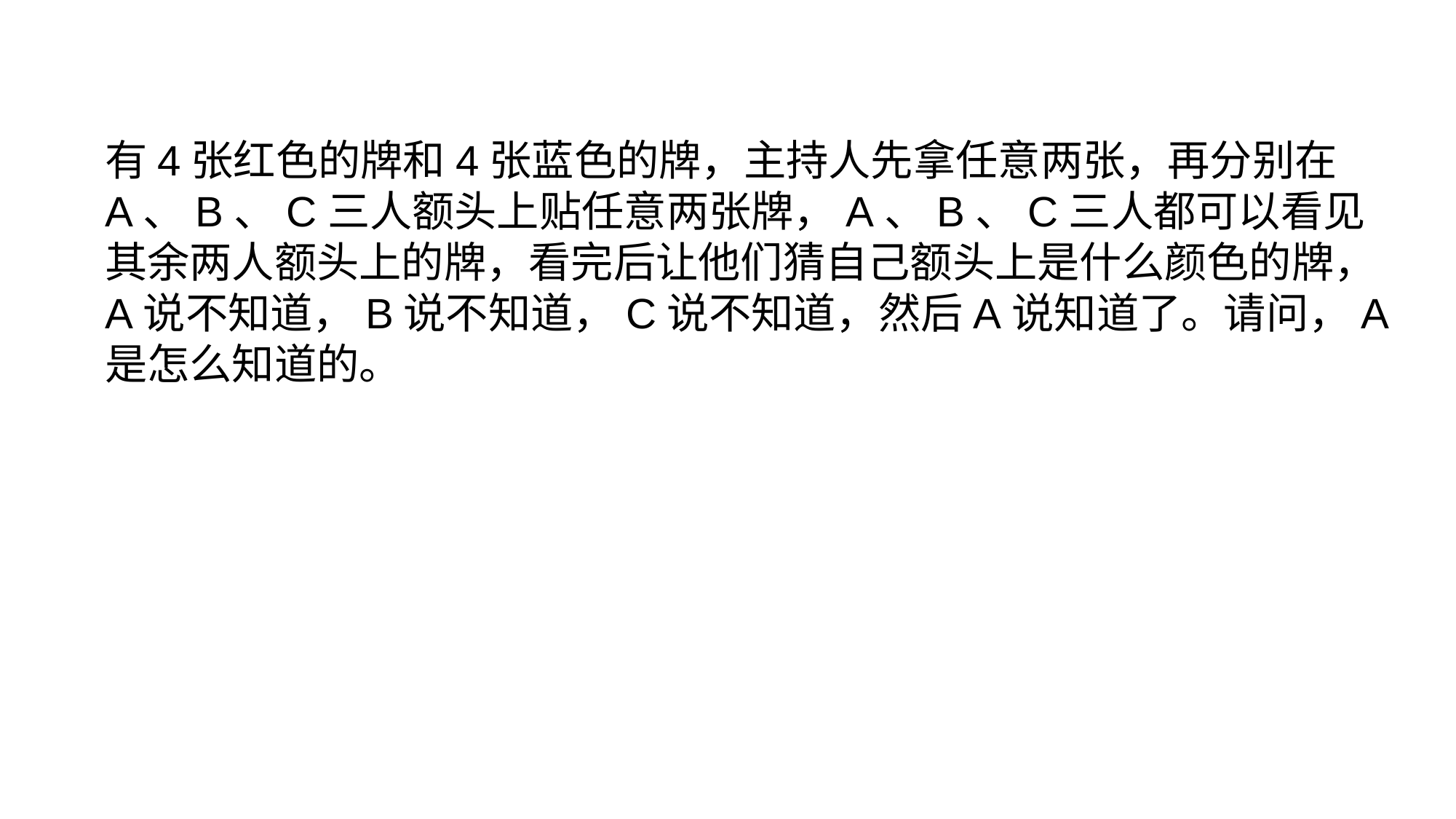

有4张红色的牌和4张蓝色的牌，主持人先拿任意两张，再分别在A、B、C三人额头上贴任意两张牌，A、B、C三人都可以看见其余两人额头上的牌，看完后让他们猜自己额头上是什么颜色的牌，A说不知道，B说不知道，C说不知道，然后A说知道了。请问，A是怎么知道的。